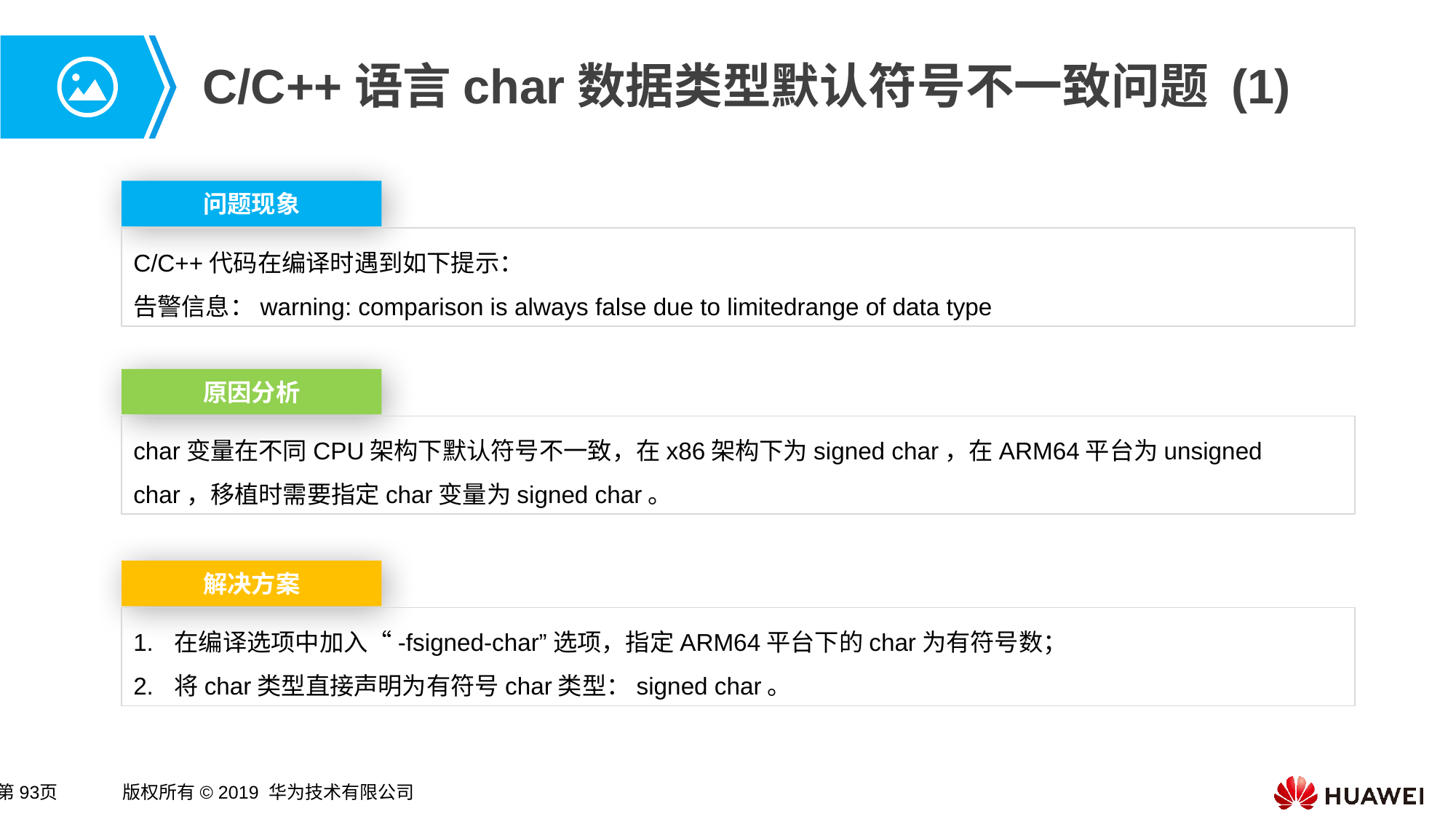

# C/C++语言char数据类型默认符号不一致问题 (1)
问题现象
C/C++代码在编译时遇到如下提示：
告警信息：warning: comparison is always false due to limitedrange of data type

原因分析
char变量在不同CPU架构下默认符号不一致，在x86架构下为signed char，在ARM64平台为unsigned char，移植时需要指定char变量为signed char。

解决方案
在编译选项中加入“-fsigned-char”选项，指定ARM64平台下的char为有符号数；
将char类型直接声明为有符号char类型：signed char。